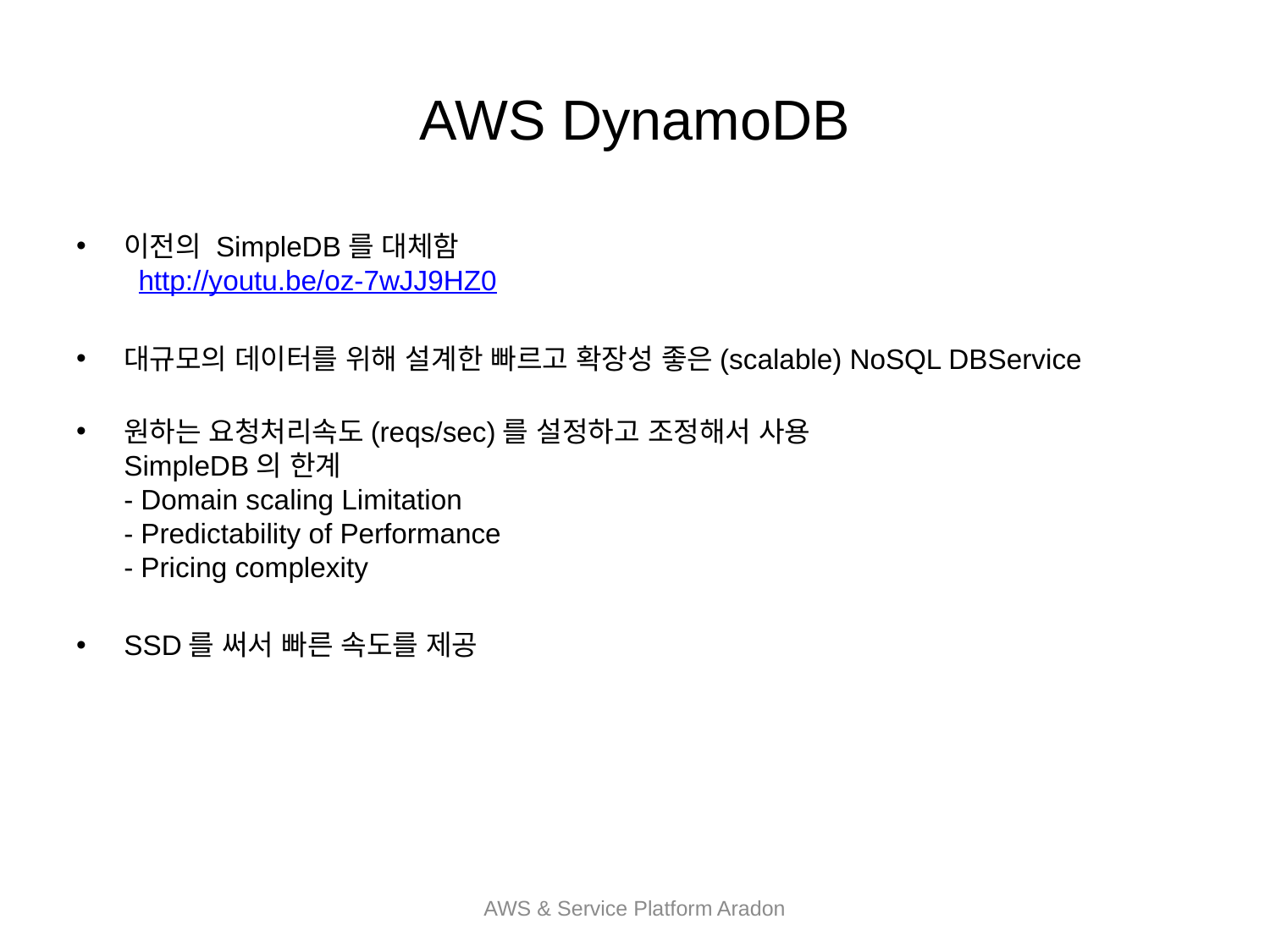

# AWS DynamoDB
이전의 SimpleDB를 대체함
 http://youtu.be/oz-7wJJ9HZ0

대규모의 데이터를 위해 설계한 빠르고 확장성 좋은(scalable) NoSQL DBService
원하는 요청처리속도(reqs/sec)를 설정하고 조정해서 사용
SimpleDB의 한계
- Domain scaling Limitation
- Predictability of Performance
- Pricing complexity

SSD를 써서 빠른 속도를 제공

AWS & Service Platform Aradon